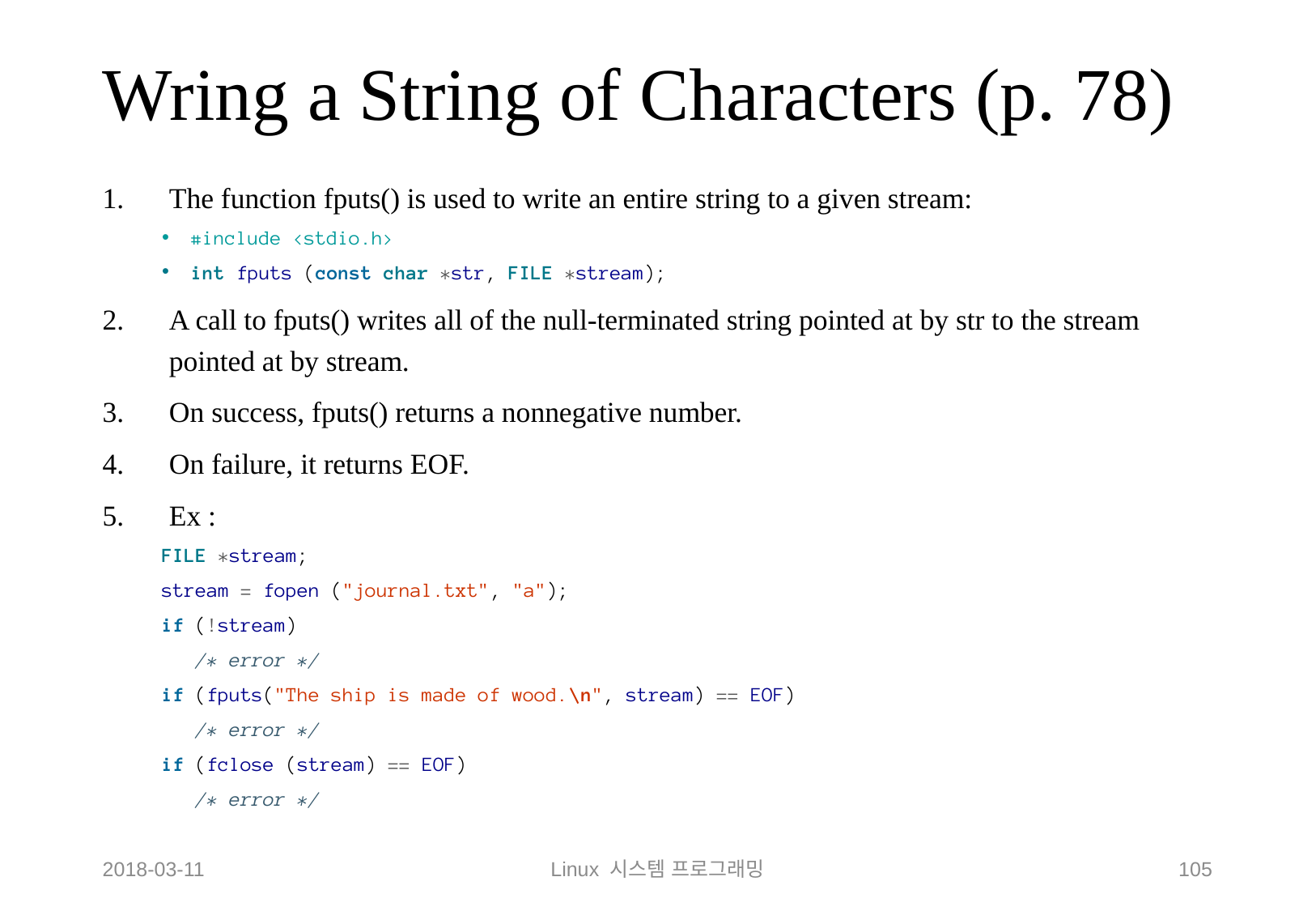

# Wring a String of Characters (p. 78)
The function fputs() is used to write an entire string to a given stream:
#include <stdio.h>
int fputs (const char *str, FILE *stream);
A call to fputs() writes all of the null-terminated string pointed at by str to the stream pointed at by stream.
On success, fputs() returns a nonnegative number.
On failure, it returns EOF.
Ex :
FILE *stream;
stream = fopen ("journal.txt", "a");
if (!stream)
   /* error */
if (fputs("The ship is made of wood.\n", stream) == EOF)
   /* error */
if (fclose (stream) == EOF)
   /* error */
2018-03-11
Linux 시스템 프로그래밍
105